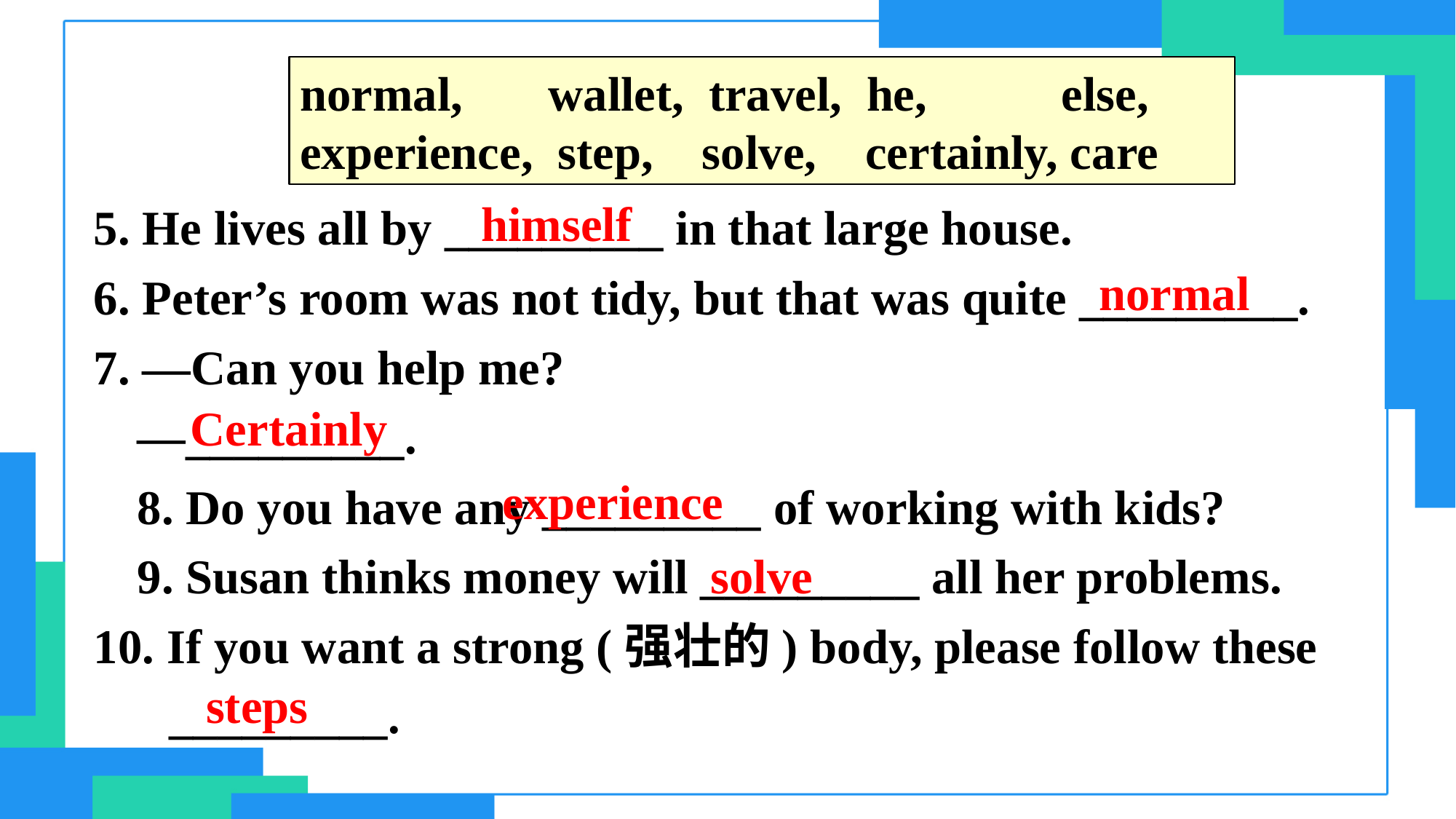

normal,       wallet,  travel,  he,           else,
experience,  step,    solve,    certainly, care
5. He lives all by _________ in that large house.
6. Peter’s room was not tidy, but that was quite _________.
7. —Can you help me?
—_________.
8. Do you have any _________ of working with kids?
9. Susan thinks money will _________ all her problems.
10. If you want a strong (强壮的) body, please follow these _________.
himself
normal
Certainly
experience
solve
steps